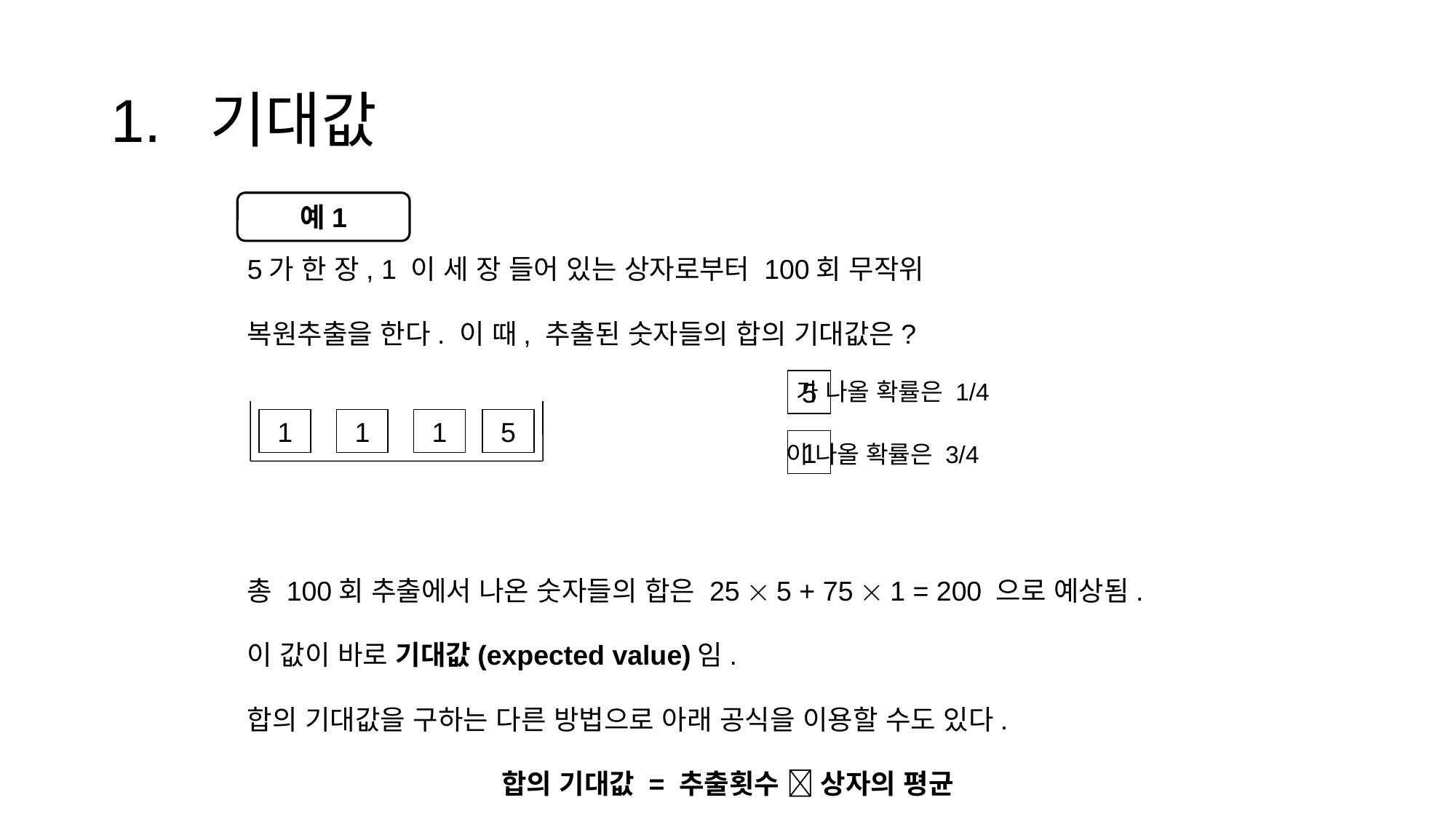

# 1.  기대값

5가 한 장, 1 이 세 장 들어 있는 상자로부터 100회 무작위
복원추출을 한다. 이 때, 추출된 숫자들의 합의 기대값은?

총 100회 추출에서 나온 숫자들의 합은 25 × 5 + 75 × 1 = 200 으로 예상됨.
이 값이 바로 기대값(expected value)임.
합의 기대값을 구하는 다른 방법으로 아래 공식을 이용할 수도 있다.
합의 기대값 = 추출횟수 × 상자의 평균
예1
5
	        가 나올 확률은 1/4

     	    이 나올 확률은 3/4
1

1
1
1
5